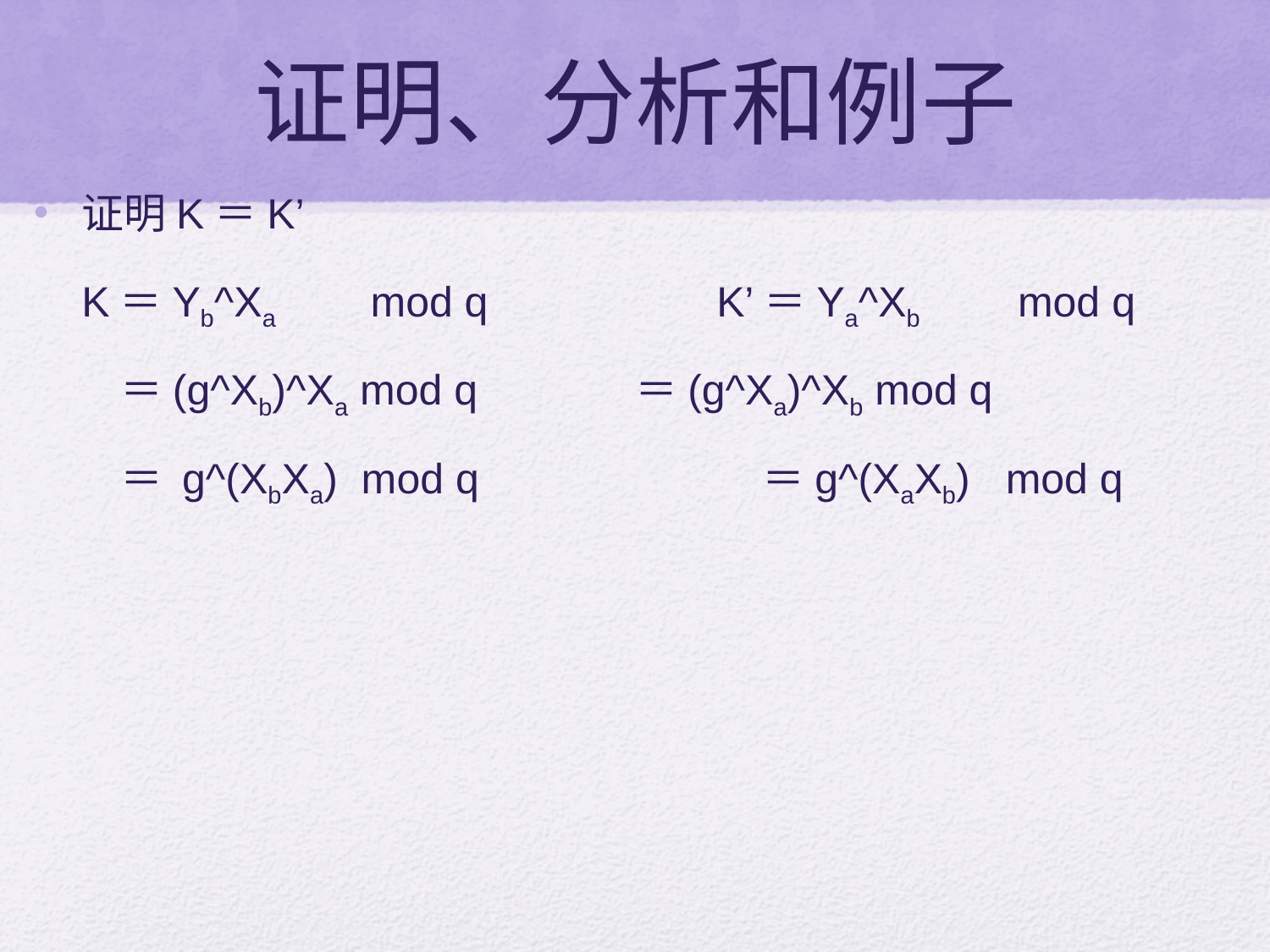

# 证明、分析和例子
证明K＝K’
	K＝Yb^Xa        mod q		K’＝Ya^Xb 	    mod q
	   ＝(g^Xb)^Xa mod q 	   ＝(g^Xa)^Xb mod q
	   ＝ g^(XbXa)  mod q		   ＝g^(XaXb)   mod q